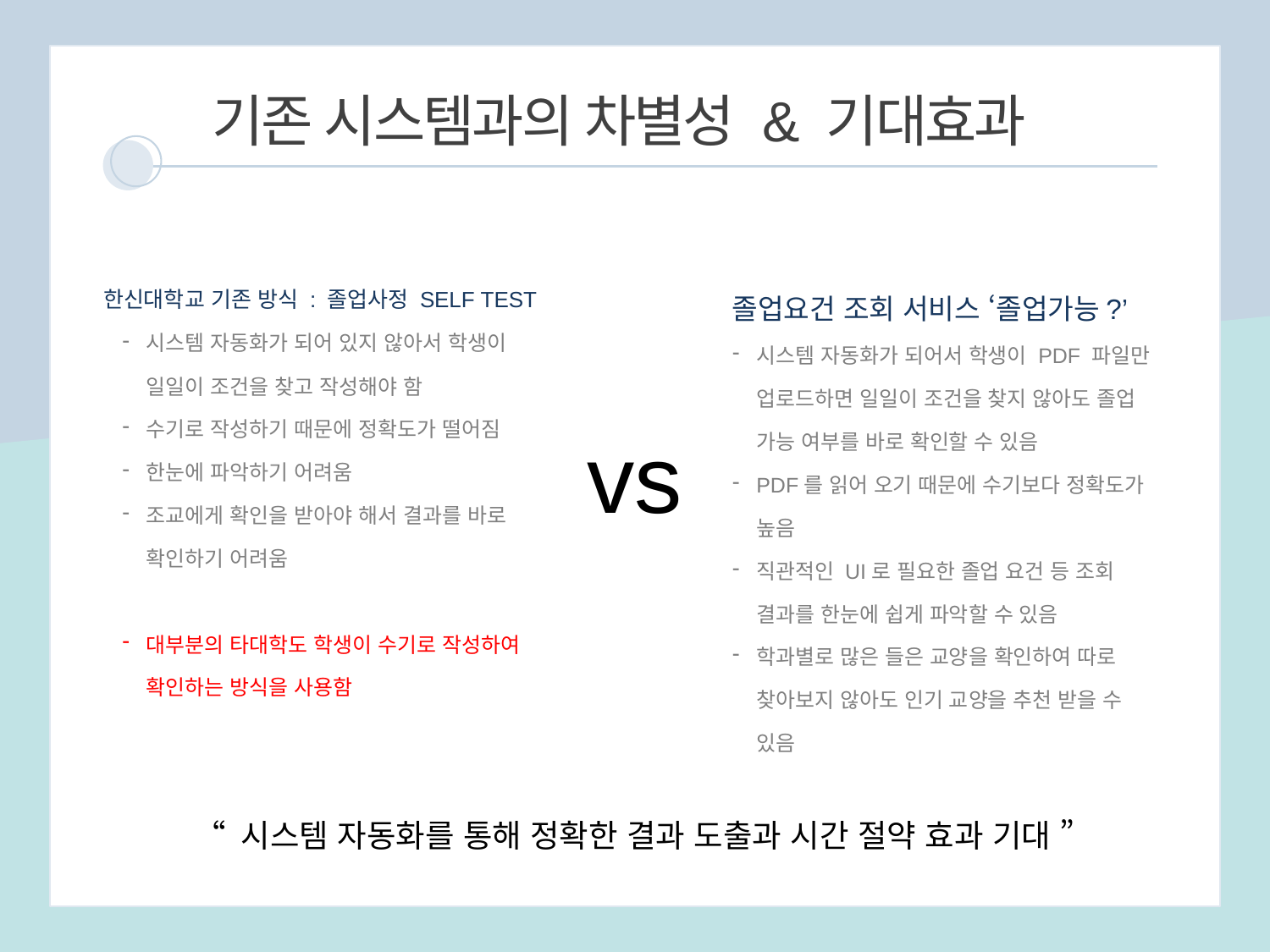

기존 시스템과의 차별성 & 기대효과
한신대학교 기존 방식 : 졸업사정 SELF TEST
시스템 자동화가 되어 있지 않아서 학생이 일일이 조건을 찾고 작성해야 함
수기로 작성하기 때문에 정확도가 떨어짐
한눈에 파악하기 어려움
조교에게 확인을 받아야 해서 결과를 바로 확인하기 어려움

대부분의 타대학도 학생이 수기로 작성하여 확인하는 방식을 사용함
졸업요건 조회 서비스 ‘졸업가능?’
시스템 자동화가 되어서 학생이 PDF 파일만 업로드하면 일일이 조건을 찾지 않아도 졸업 가능 여부를 바로 확인할 수 있음
PDF를 읽어 오기 때문에 수기보다 정확도가 높음
직관적인 UI로 필요한 졸업 요건 등 조회 결과를 한눈에 쉽게 파악할 수 있음
학과별로 많은 들은 교양을 확인하여 따로 찾아보지 않아도 인기 교양을 추천 받을 수 있음
vs
“ 시스템 자동화를 통해 정확한 결과 도출과 시간 절약 효과 기대 ”